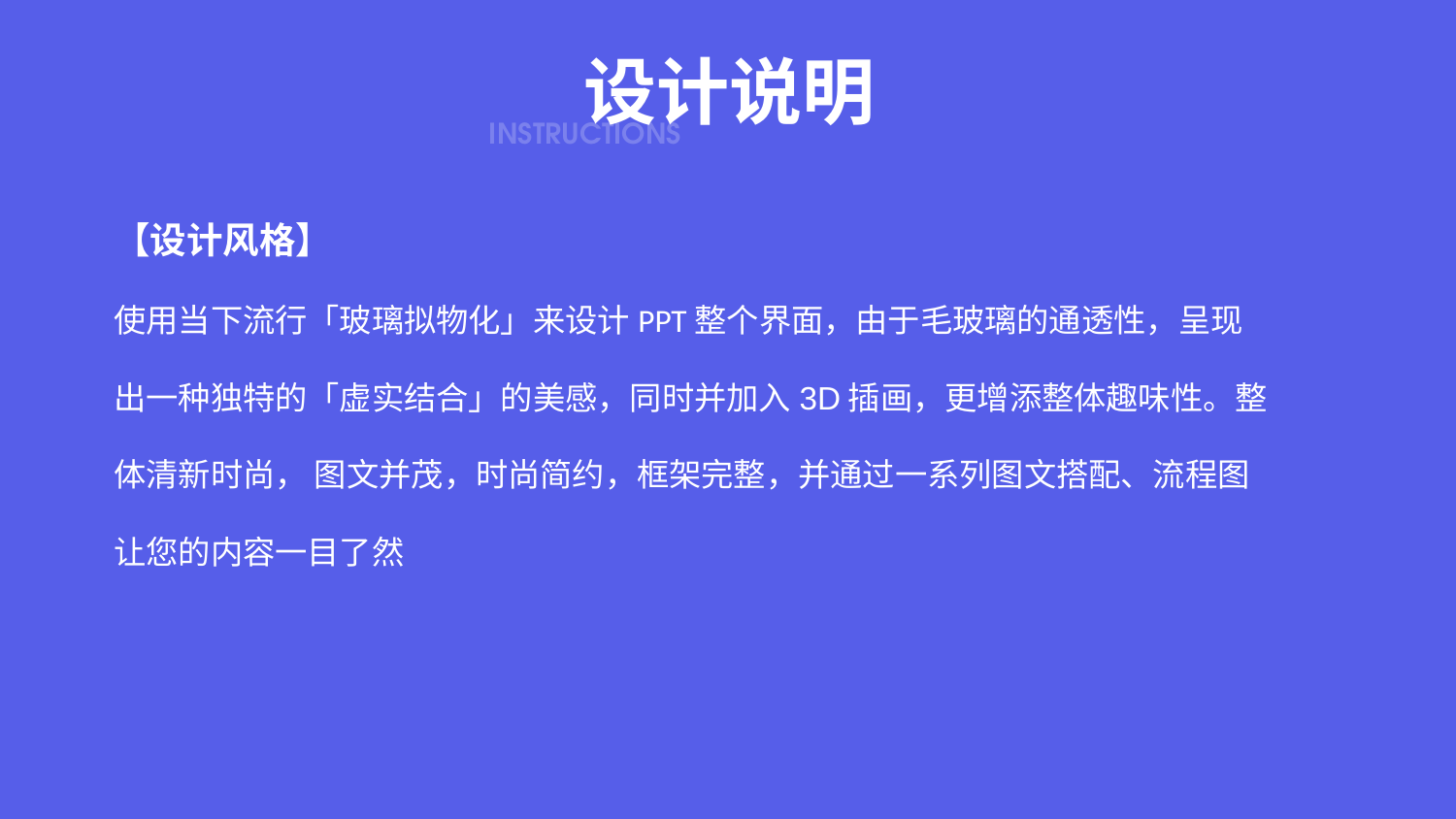

设计说明
INSTRUCTIONS
【设计风格】
使用当下流行「玻璃拟物化」来设计PPT整个界面，由于毛玻璃的通透性，呈现出一种独特的「虚实结合」的美感，同时并加入3D插画，更增添整体趣味性。整体清新时尚， 图文并茂，时尚简约，框架完整，并通过一系列图文搭配、流程图让您的内容一目了然